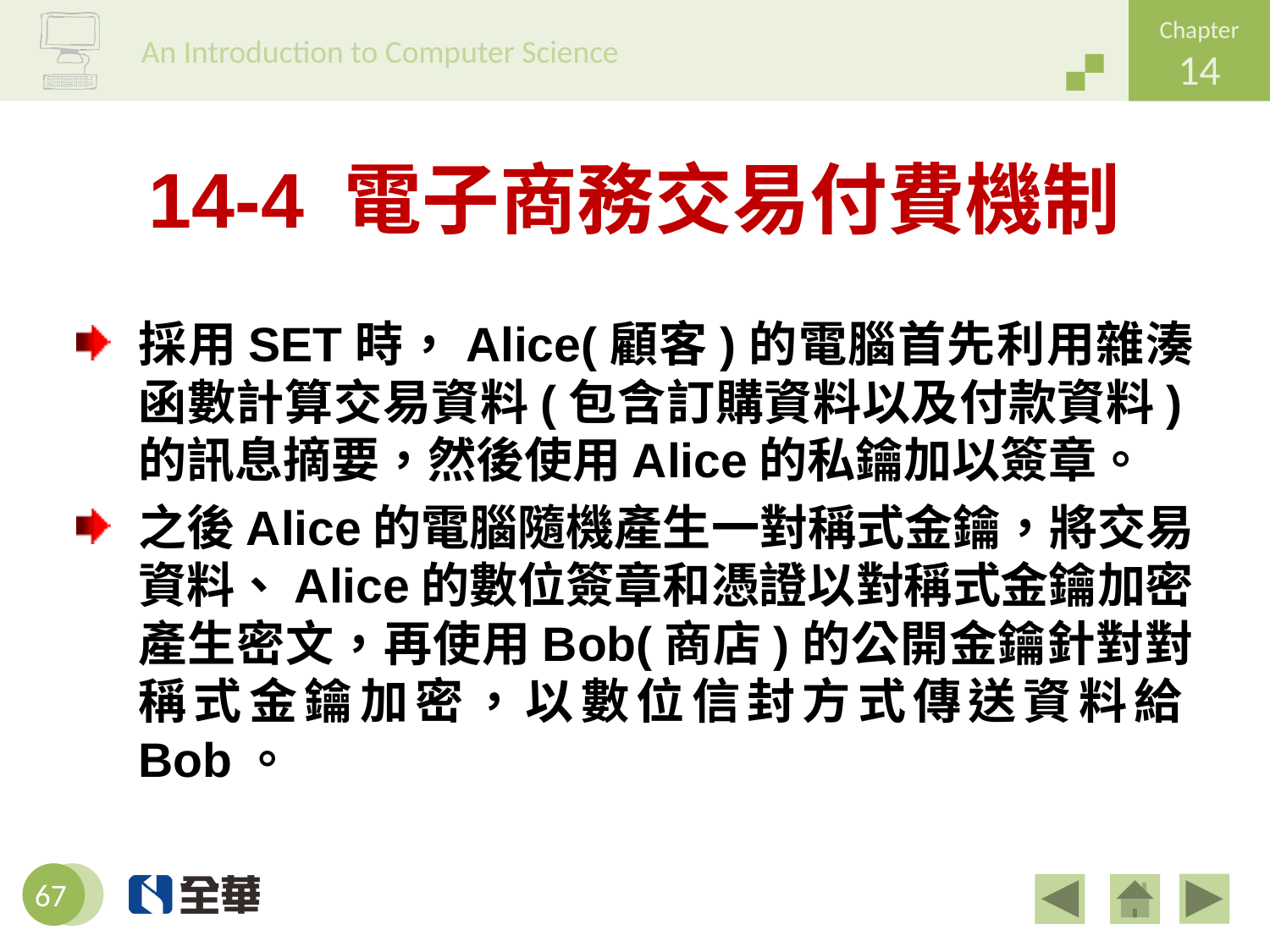

# 14-4 電子商務交易付費機制
採用SET時，Alice(顧客)的電腦首先利用雜湊函數計算交易資料(包含訂購資料以及付款資料)的訊息摘要，然後使用Alice的私鑰加以簽章。
之後Alice的電腦隨機產生一對稱式金鑰，將交易資料、Alice的數位簽章和憑證以對稱式金鑰加密產生密文，再使用Bob(商店)的公開金鑰針對對稱式金鑰加密，以數位信封方式傳送資料給Bob。